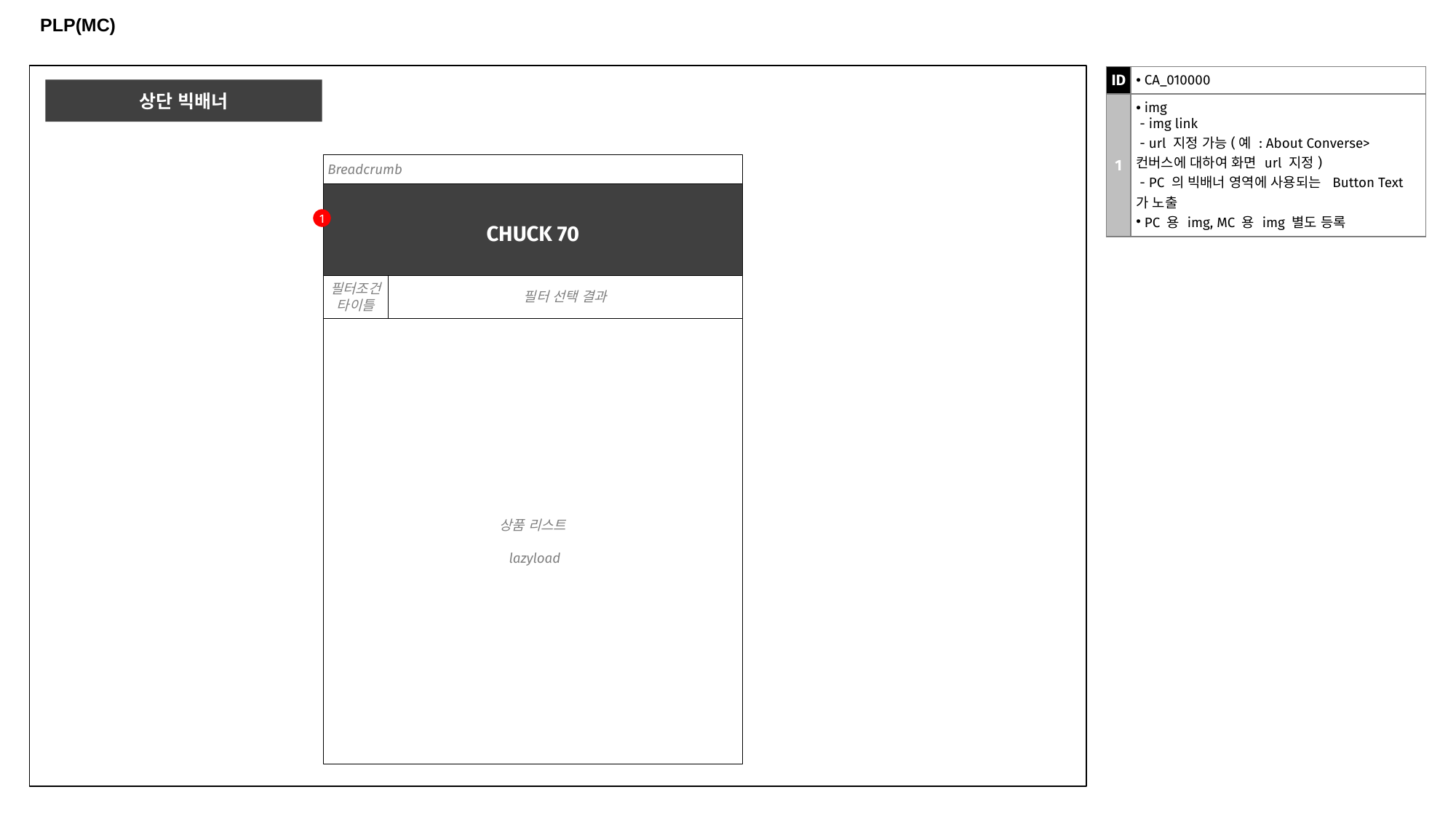

# PLP(MC)

| ID | CA\_010000 |
| --- | --- |
| 1 | img - img link - url 지정 가능(예 : About Converse>컨버스에 대하여 화면 url 지정) - PC 의 빅배너 영역에 사용되는 Button Text 가 노출 PC 용 img, MC 용 img 별도 등록 |
상단 빅배너
Breadcrumb

1
CHUCK 70
필터조건 타이틀
필터 선택 결과
상품 리스트

 lazyload